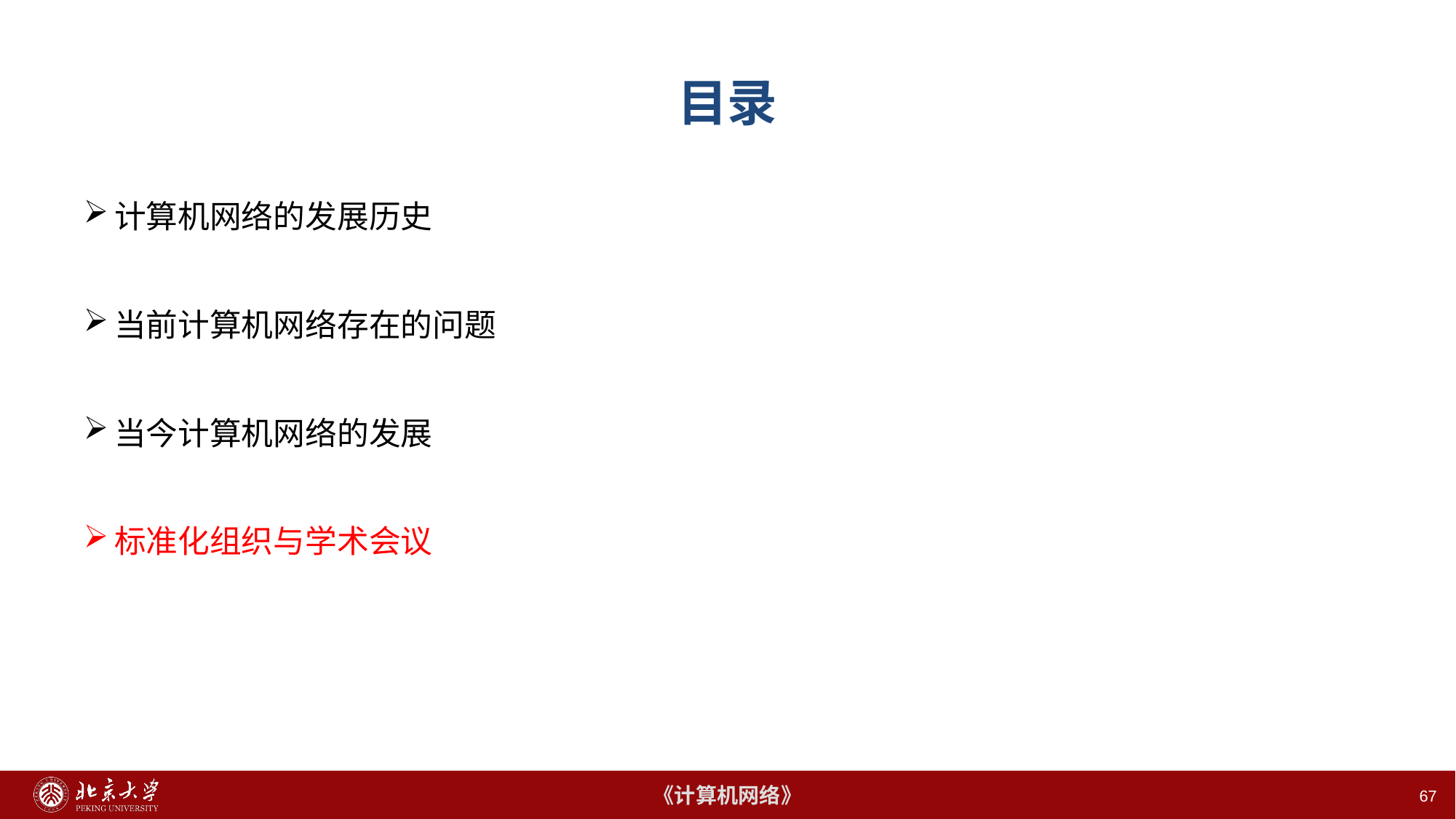

# 目录
计算机网络的发展历史

当前计算机网络存在的问题

当今计算机网络的发展

标准化组织与学术会议
67